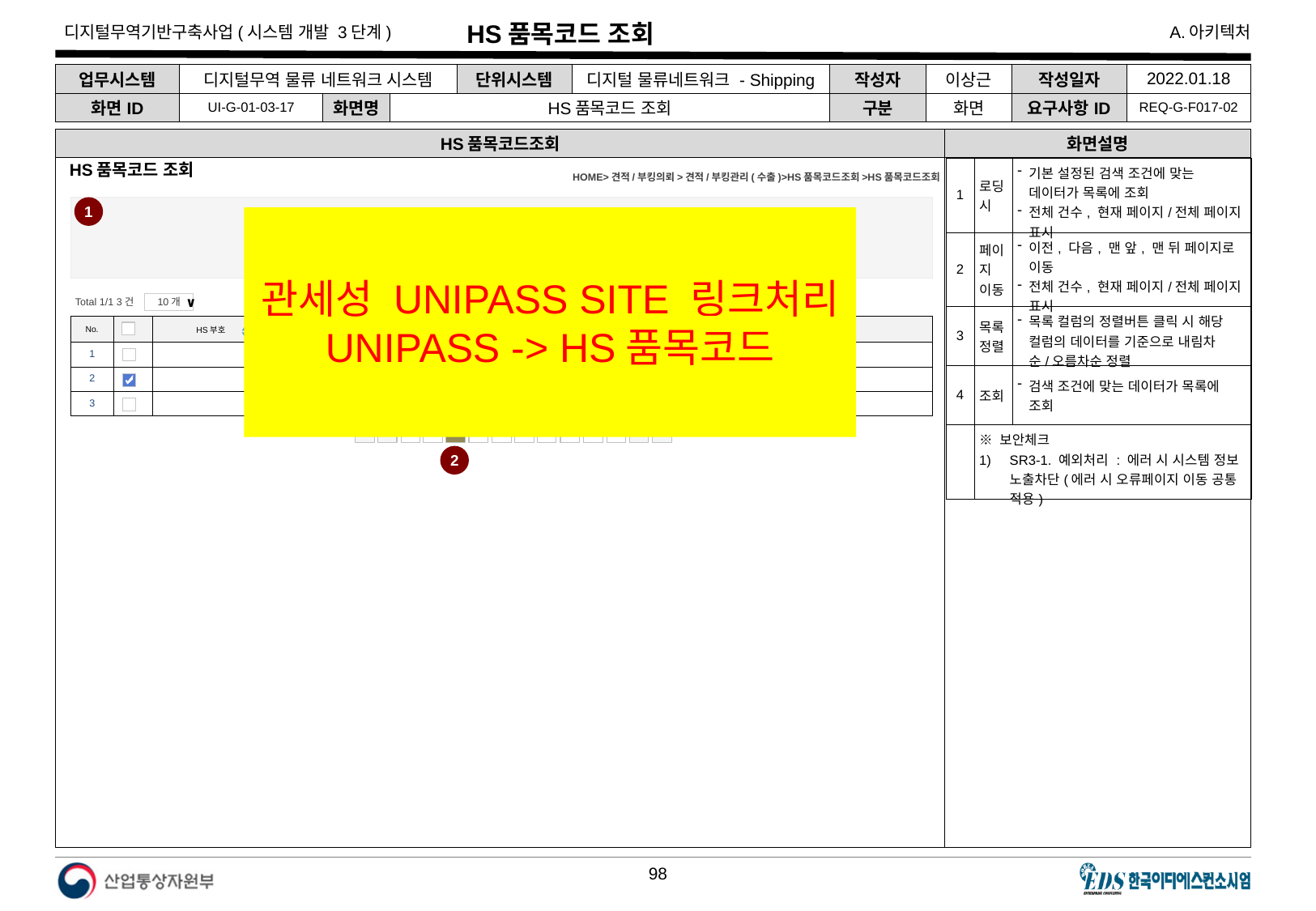

# HS품목코드 조회
| 업무시스템 | 디지털무역 물류 네트워크 시스템 |  |  | 단위시스템 | 디지털 물류네트워크 - Shipping | 작성자 | 이상근 | 작성일자 | 2022.01.18 |
| --- | --- | --- | --- | --- | --- | --- | --- | --- | --- |
| 화면ID | UI-G-01-03-17 | 화면명 | HS품목코드 조회 |  |  | 구분 | 화면 | 요구사항ID | REQ-G-F017-02 |
HS품목코드조회

화면설명

| 1 | 로딩 시 | 기본 설정된 검색 조건에 맞는 데이터가 목록에 조회 전체 건수, 현재 페이지/전체 페이지 표시 |
| --- | --- | --- |
| 2 | 페이지 이동 | 이전, 다음, 맨 앞, 맨 뒤 페이지로 이동 전체 건수, 현재 페이지/전체 페이지 표시 |
| 3 | 목록정렬 | 목록 컬럼의 정렬버튼 클릭 시 해당 컬럼의 데이터를 기준으로 내림차순/오름차순 정렬 |
| 4 | 조회 | 검색 조건에 맞는 데이터가 목록에 조회 |
|  | ※ 보안체크 SR3-1. 예외처리 : 에러 시 시스템 정보 노출차단(에러 시 오류페이지 이동 공통 적용) | ※ 보안체크 SR1-1. DBMS 조회 및 결과 검증 : SQL 삽입 차단(mybatis $ 사용불가 #만 사용) SR1-5. 웹 서비스 요청 및 결과 검증 : 크로스사이트스크립트(XSS) 차단(공통필터적용) SR3-1. 예외처리 : 에러 시 시스템 정보 노출차단(에러 시 오류페이지 이동 공통 적용) SR1-10 업로드·다운로드 파일 검증 : 업로드 파일 용량, 건수, 확장자 제한(5건, 10mb 허용, 확장자 xls, xlsx, txt, jpg, gif, png, ppt, pptx, pdf, doc, docx, hwp 허용) |
HS품목코드 조회
HOME>견적/부킹의뢰>견적/부킹관리(수출)>HS품목코드조회>HS품목코드조회
1

영문명
관세성 UNIPASS SITE 링크처리
UNIPASS -> HS품목코드
HS부호
기준
2020
∨

4
 조회

∧
Total 1/1 3건
10개
∨
3
| No. |  | HS부호 | 영문명 | 한글명 |
| --- | --- | --- | --- | --- |
| 1 |  |  |  |  |
| 2 |  |  |  |  |
| 3 |  |  |  |  |

<
<<
1
2
3
4
5
6
7
8
9
10
>
>>
2
다음 장에 이어서